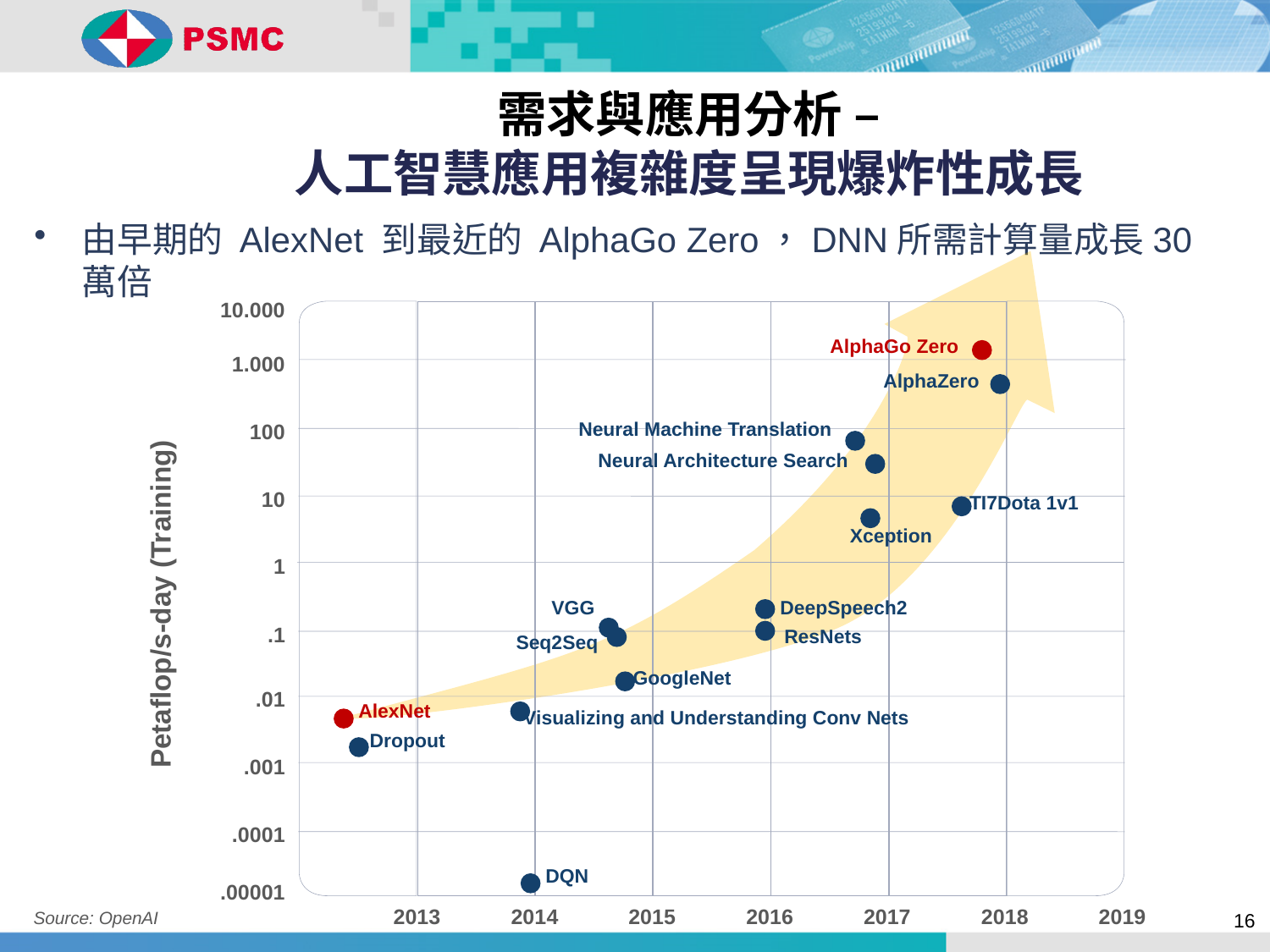

需求與應用分析 –
人工智慧應用複雜度呈現爆炸性成長

由早期的 AlexNet 到最近的 AlphaGo Zero，DNN所需計算量成長30萬倍

10.000

AlphaGo Zero

1.000

AlphaZero
Neural Machine Translation
100

Neural Architecture Search
10
TI7Dota 1v1

Xception
1

Petaflop/s-day (Training)
DeepSpeech2
VGG
.1
ResNets
Seq2Seq

GoogleNet
.01

AlexNet
Visualizing and Understanding Conv Nets
Dropout
.001

.0001

DQN
.00001
16
2013
2014
2015
2016
2017
2018
2019
Source: OpenAI